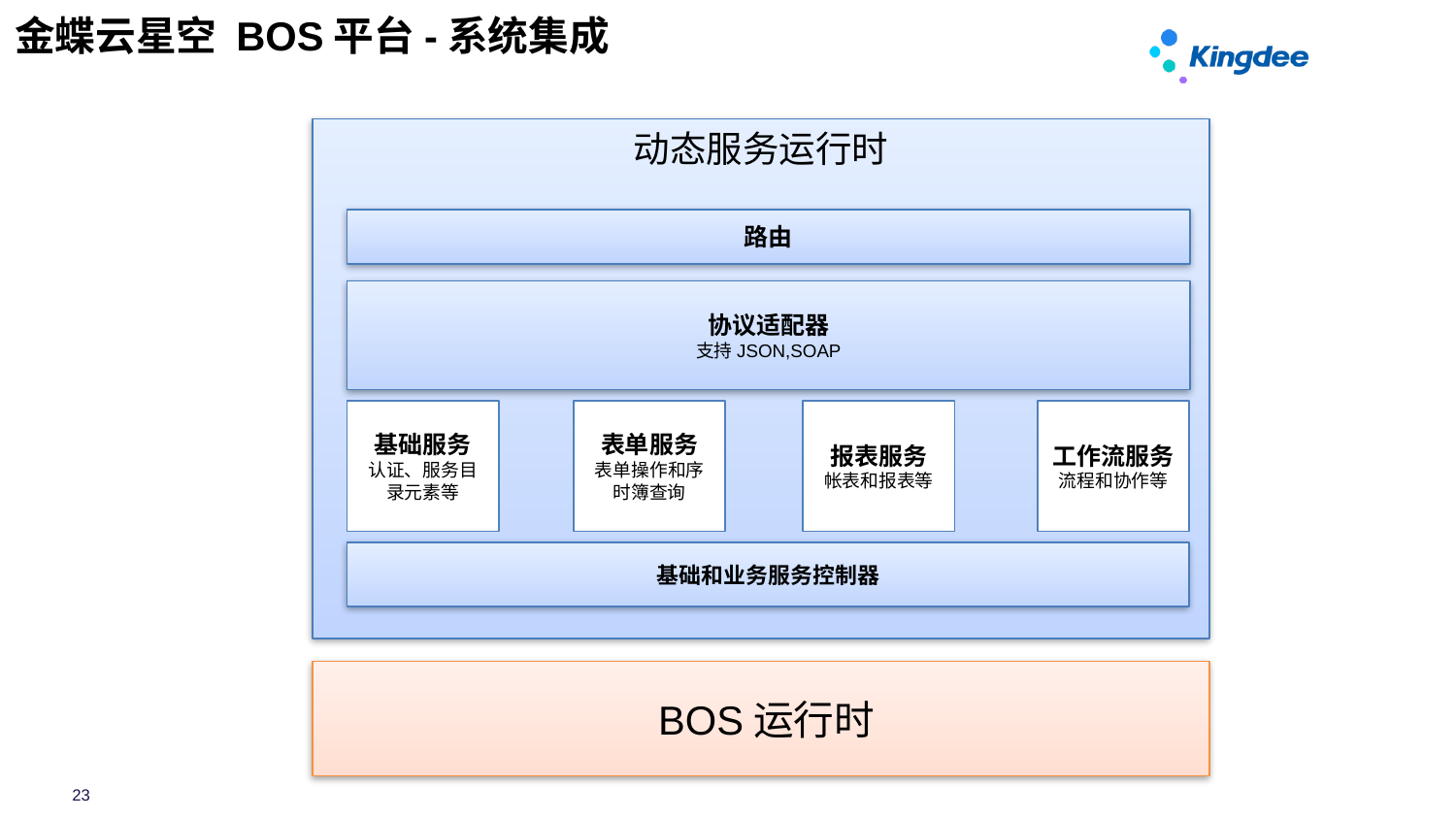

金蝶云星空 BOS平台-系统集成
动态服务运行时
路由
协议适配器
支持JSON,SOAP
基础服务
认证、服务目录元素等
表单服务
表单操作和序时簿查询
报表服务
帐表和报表等
工作流服务
流程和协作等
基础和业务服务控制器
 BOS运行时